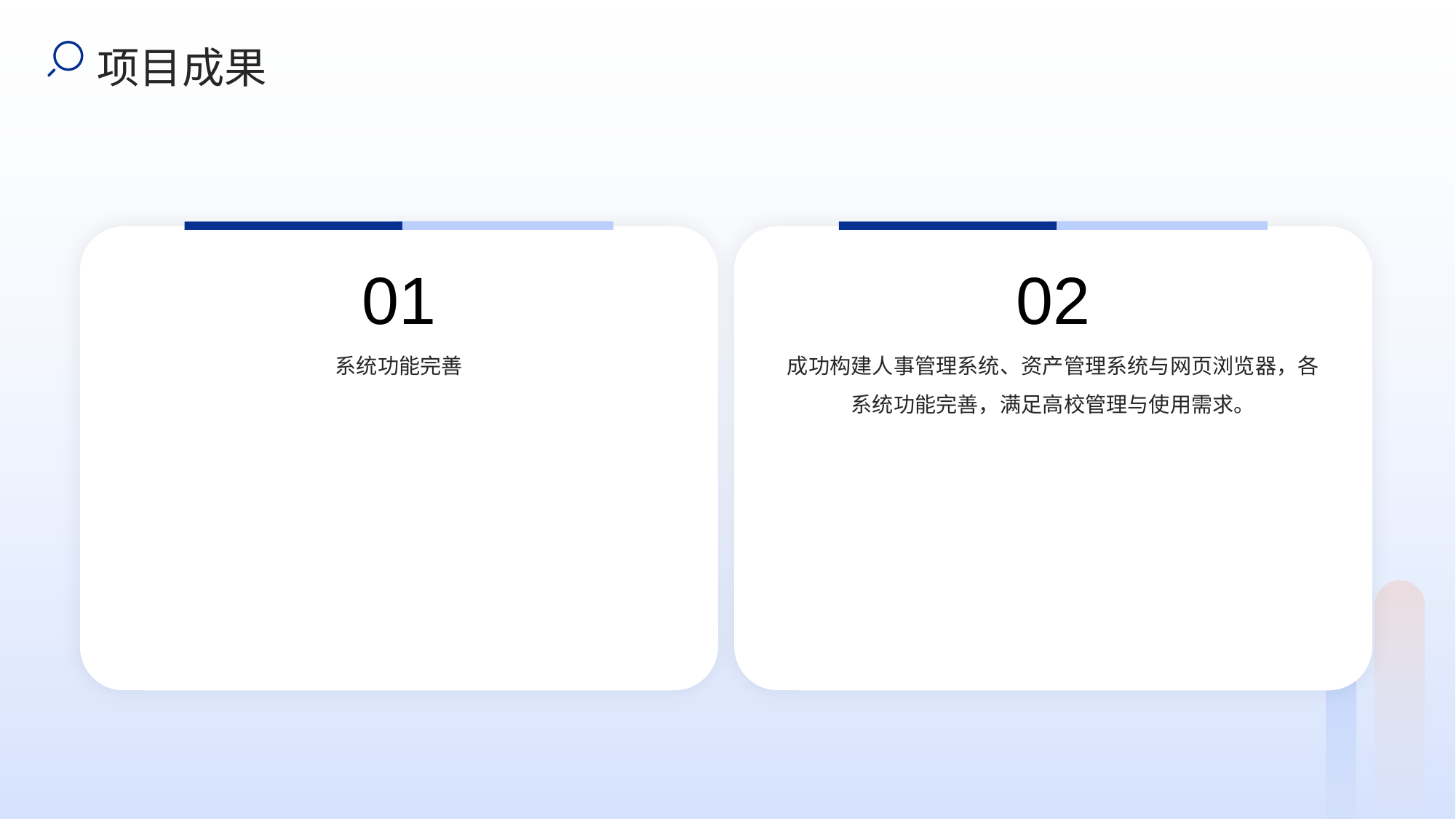

项目成果

01
02
系统功能完善
成功构建人事管理系统、资产管理系统与网页浏览器，各系统功能完善，满足高校管理与使用需求。